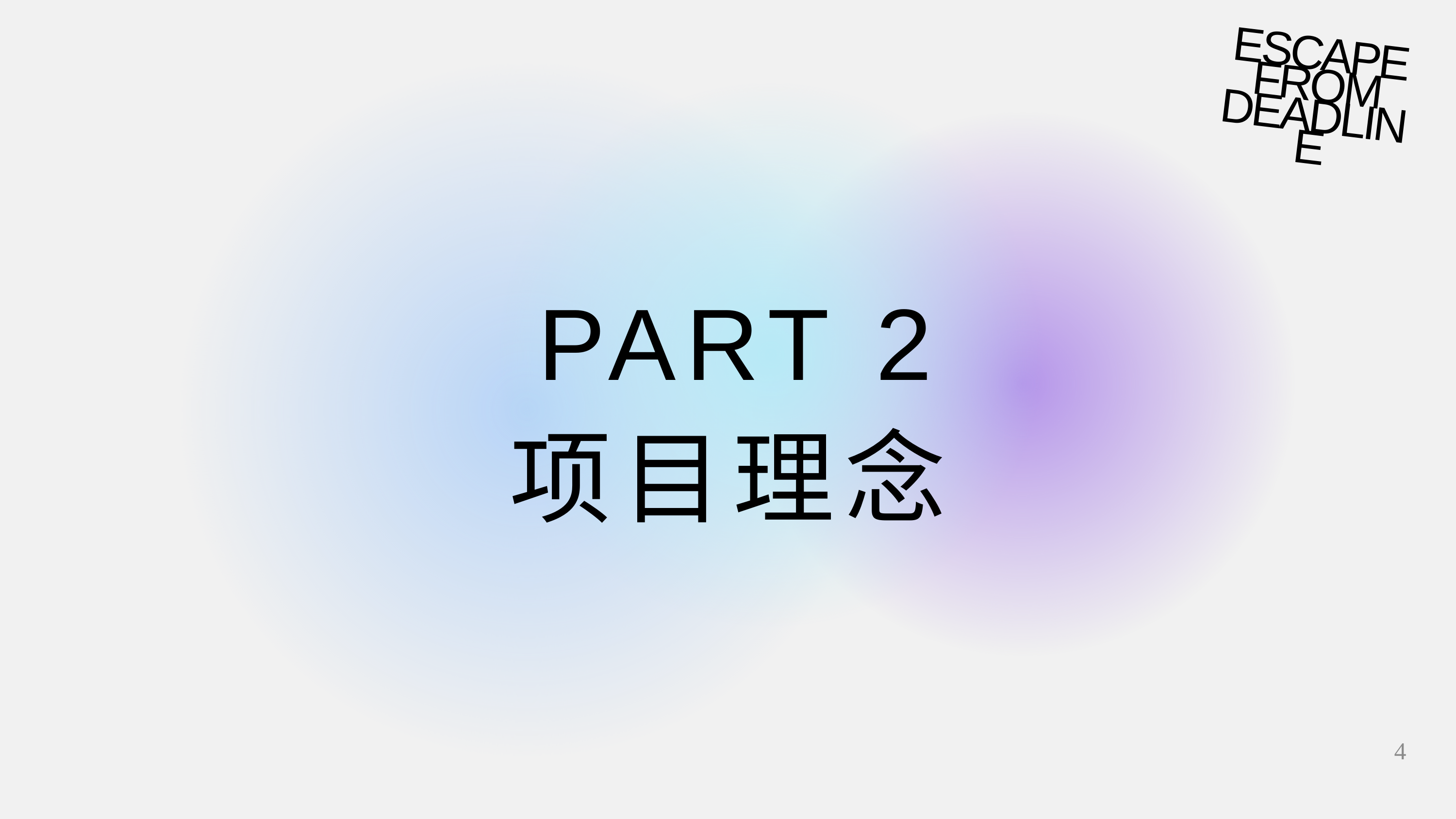

ESCAPE FROM DEADLINE

PART 2
项目理念
4